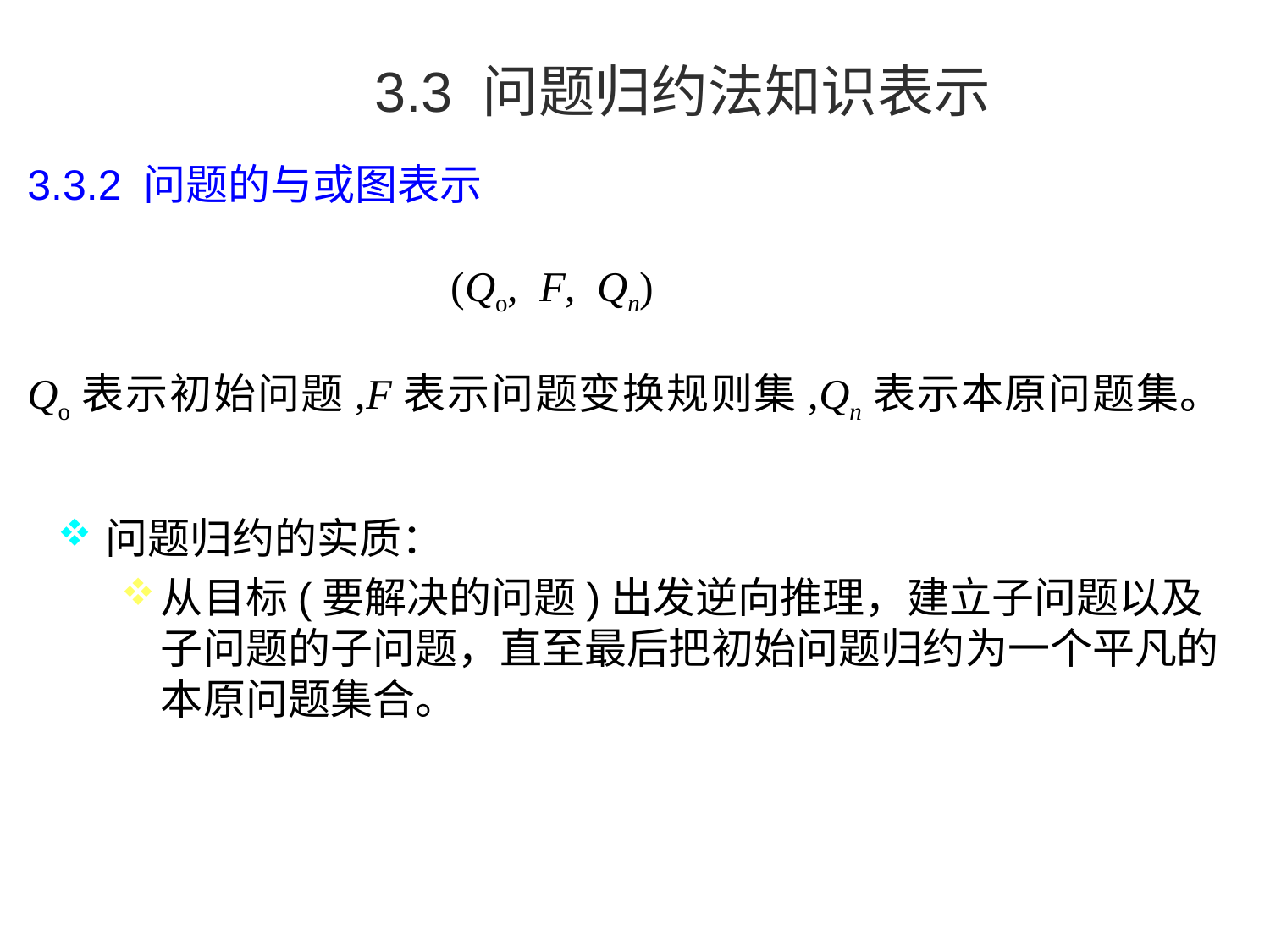

3.3 问题归约法知识表示
3.3.2 问题的与或图表示

                                        (Qo,  F,  Qn)
Qo表示初始问题,F表示问题变换规则集,Qn表示本原问题集。
问题归约的实质：
从目标(要解决的问题)出发逆向推理，建立子问题以及子问题的子问题，直至最后把初始问题归约为一个平凡的本原问题集合。